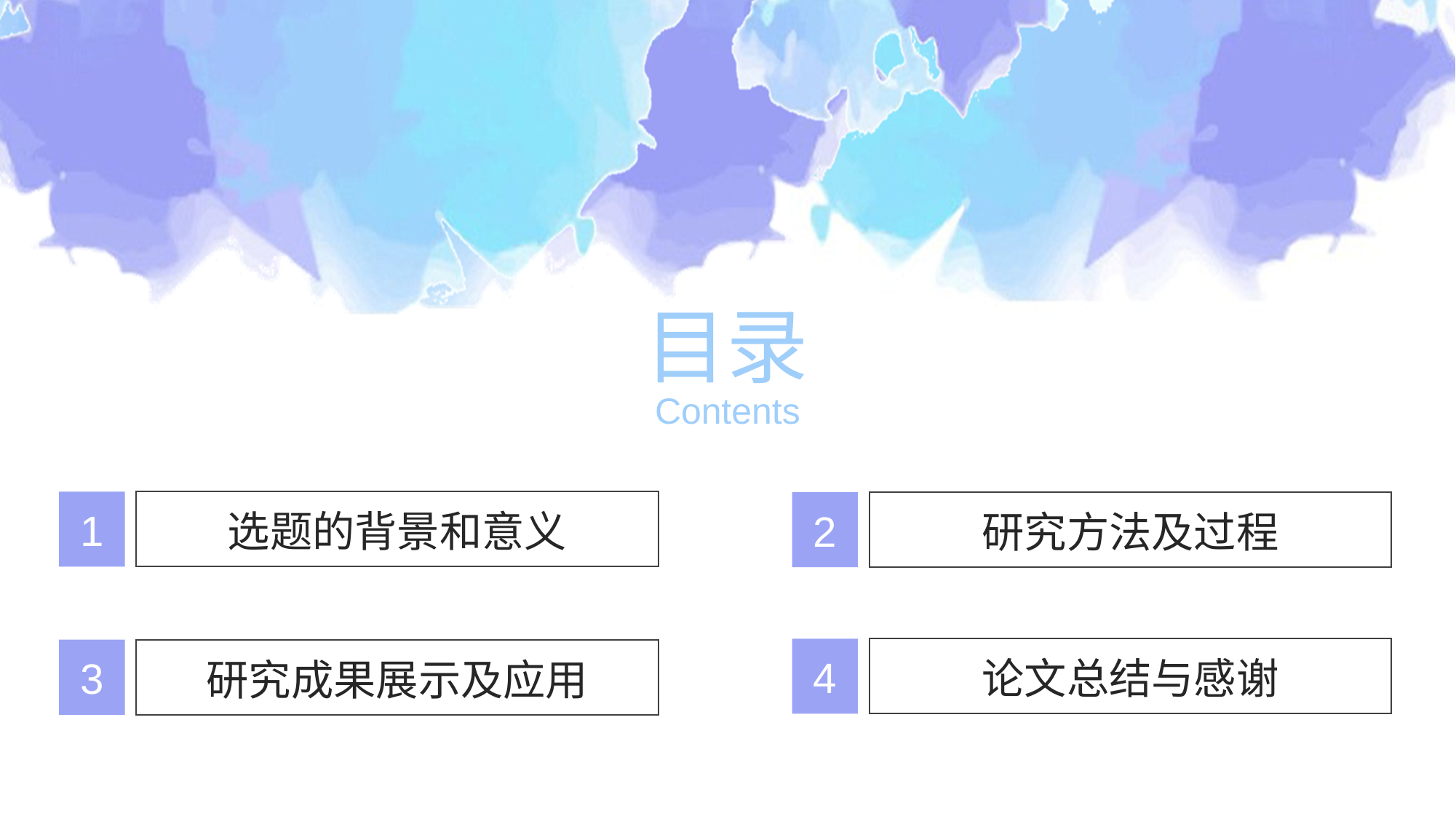

目录
Contents
1

选题的背景和意义
2

研究方法及过程
4

论文总结与感谢
3

研究成果展示及应用